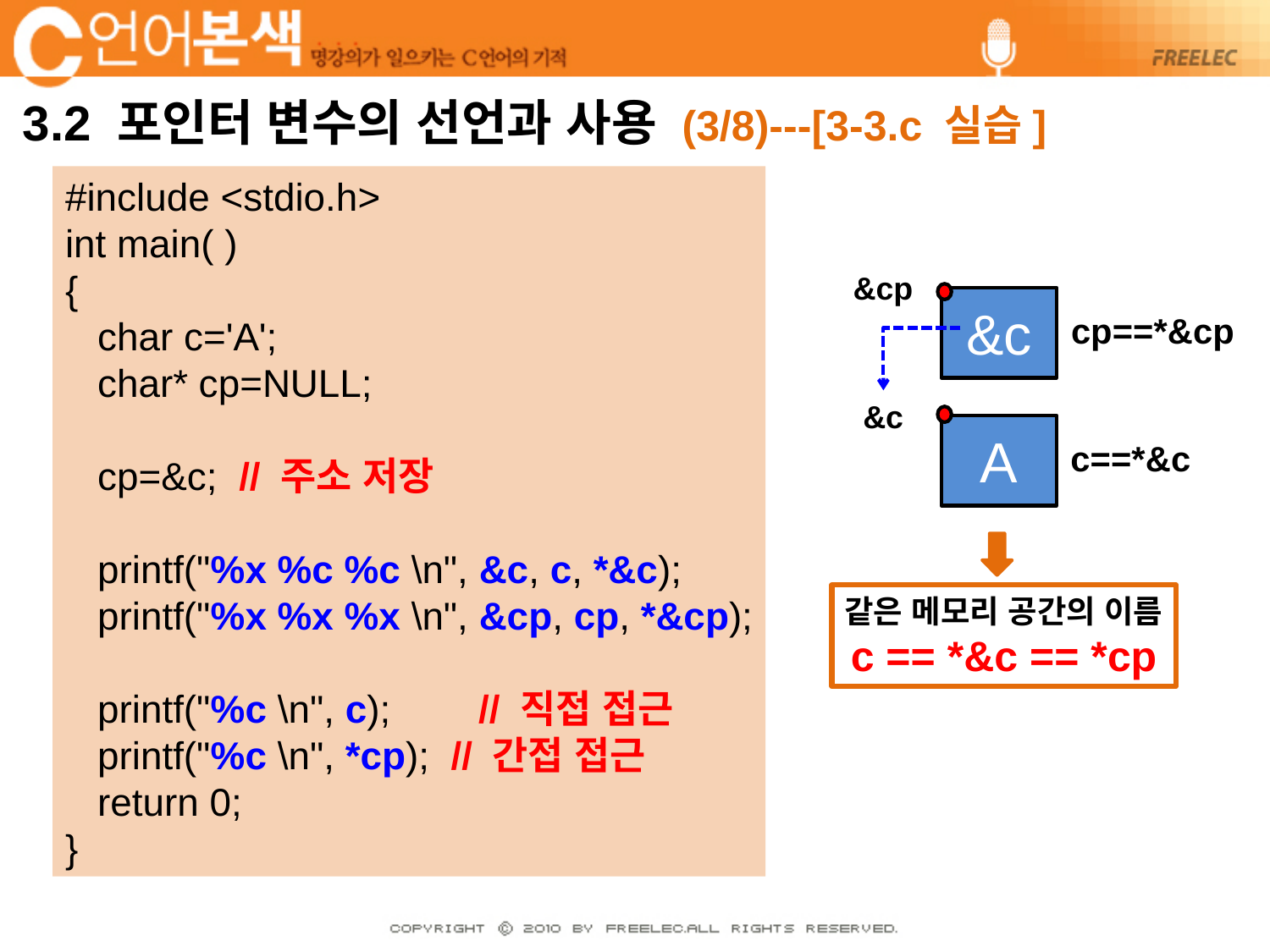

# 3.2 포인터 변수의 선언과 사용 (3/8)---[3-3.c 실습]

#include <stdio.h>
int main( )
{
   char c='A';
   char* cp=NULL;

   cp=&c;  // 주소 저장

   printf("%x %c %c \n", &c, c, *&c);
   printf("%x %x %x \n", &cp, cp, *&cp);

   printf("%c \n", c);	   // 직접 접근
   printf("%c \n", *cp);  // 간접 접근
   return 0;
}

&cp
&c
cp==*&cp

&c
A
c==*&c

같은 메모리 공간의 이름
c == *&c == *cp